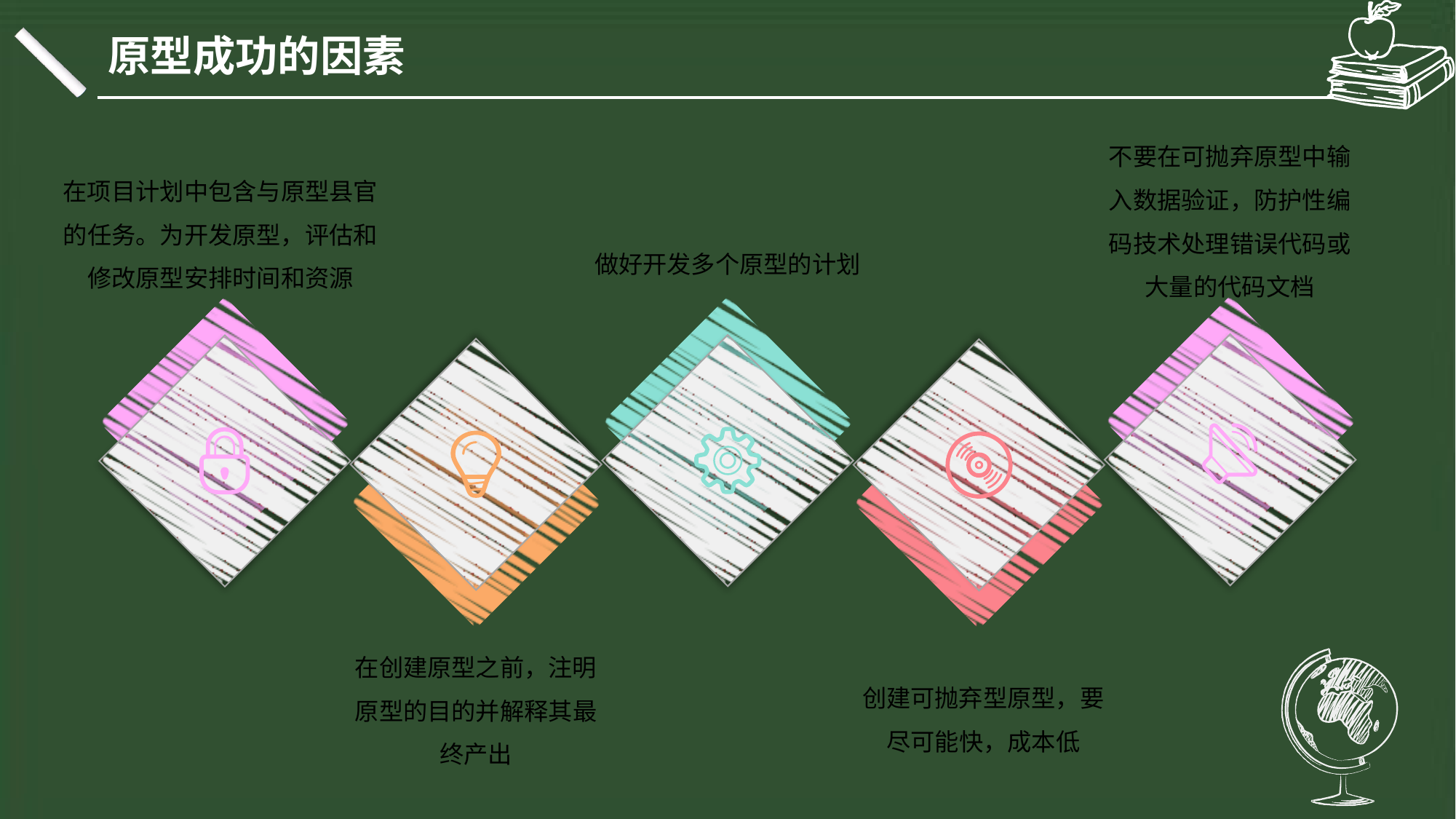

原型成功的因素
不要在可抛弃原型中输入数据验证，防护性编码技术处理错误代码或大量的代码文档
在项目计划中包含与原型县官的任务。为开发原型，评估和修改原型安排时间和资源
做好开发多个原型的计划

在创建原型之前，注明原型的目的并解释其最终产出
创建可抛弃型原型，要尽可能快，成本低